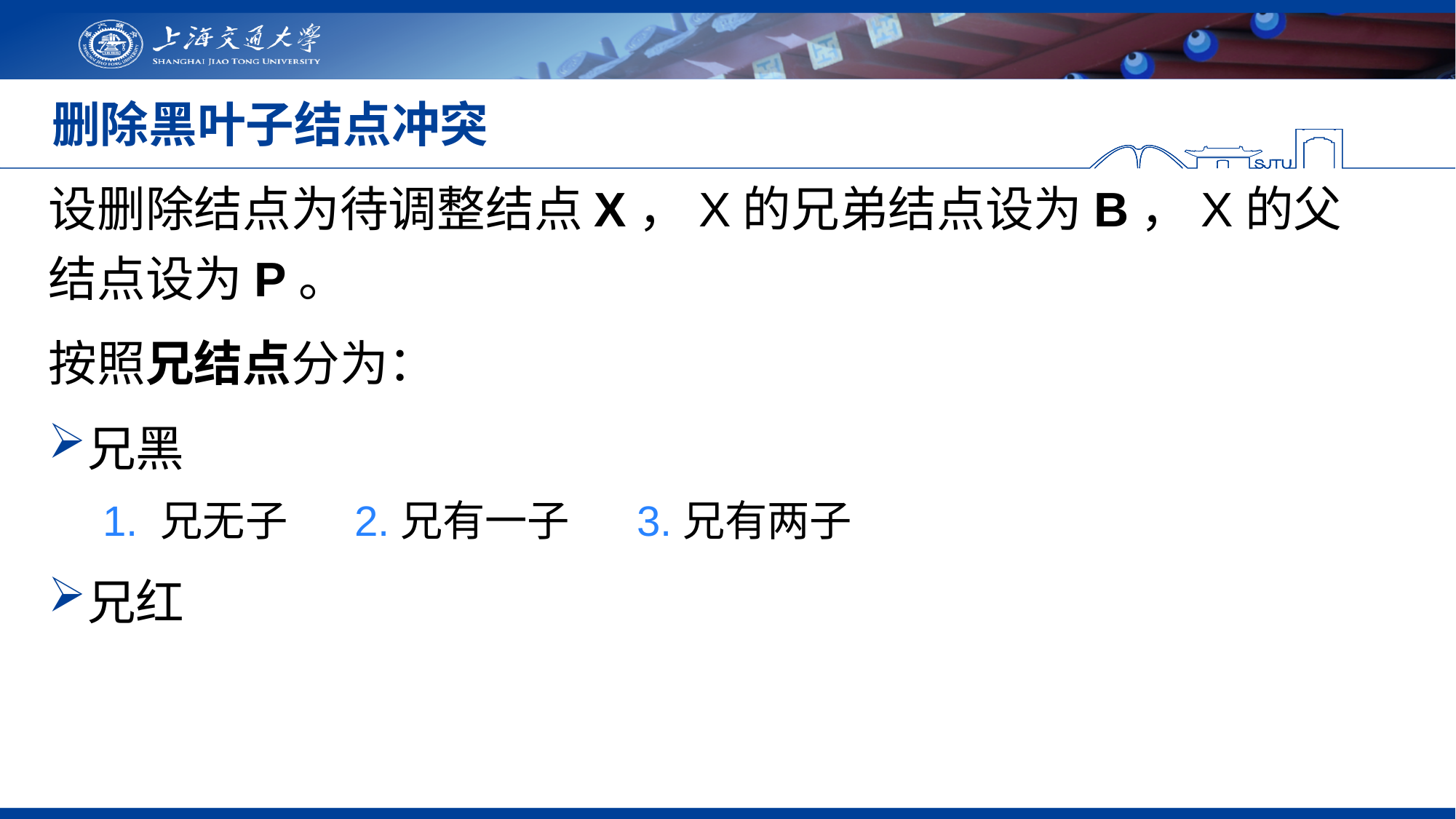

# 删除黑叶子结点冲突
设删除结点为待调整结点X，X的兄弟结点设为B，X的父结点设为P。
按照兄结点分为：
兄黑
1. 兄无子      2.兄有一子      3.兄有两子
兄红